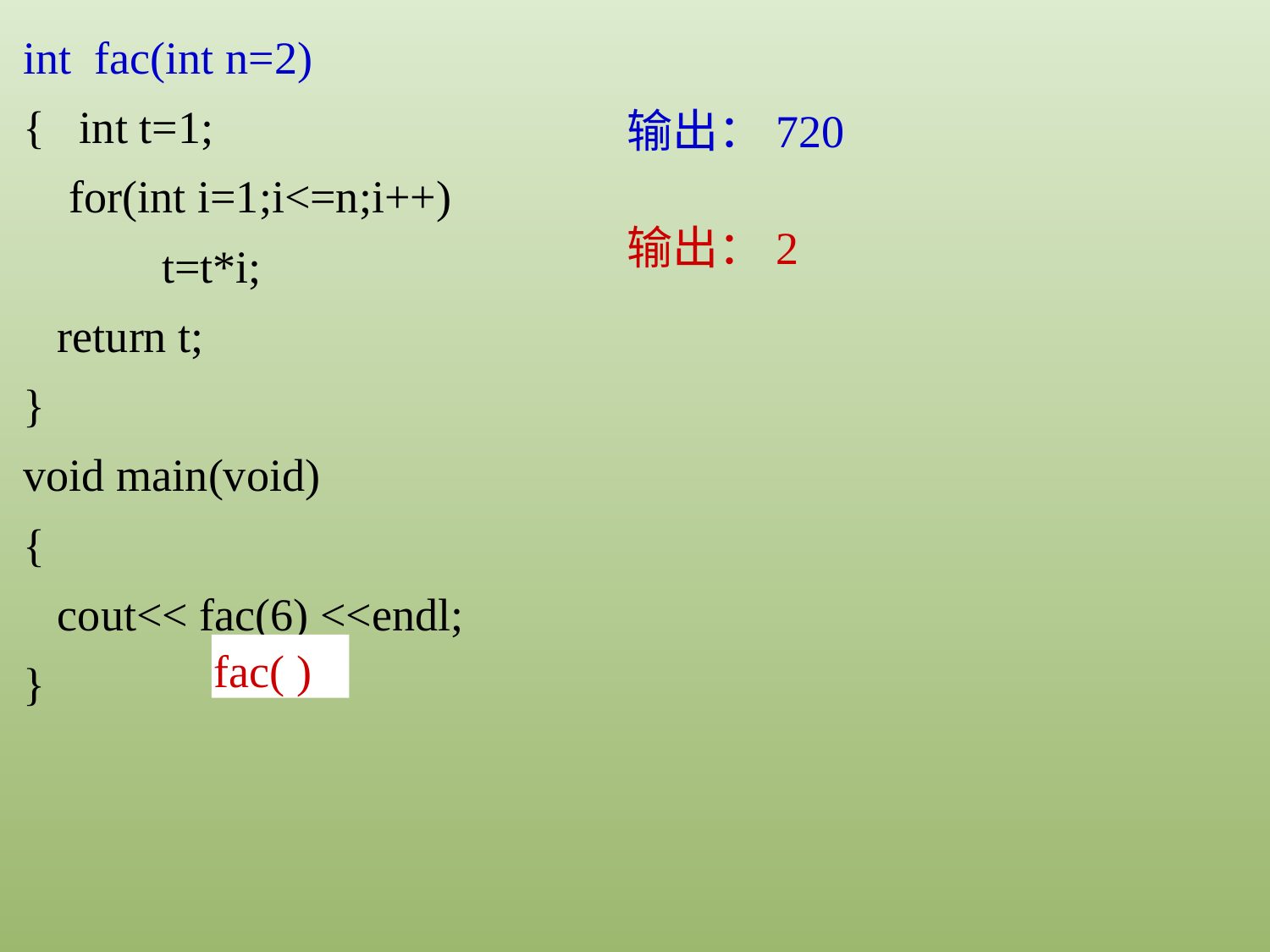

int  fac(int n=2)
{   int t=1;
    for(int i=1;i<=n;i++)
   	 t=t*i;
   return t;
}
void main(void)
{
   cout<< fac(6) <<endl;
}
输出：720
输出：2
fac( )
246